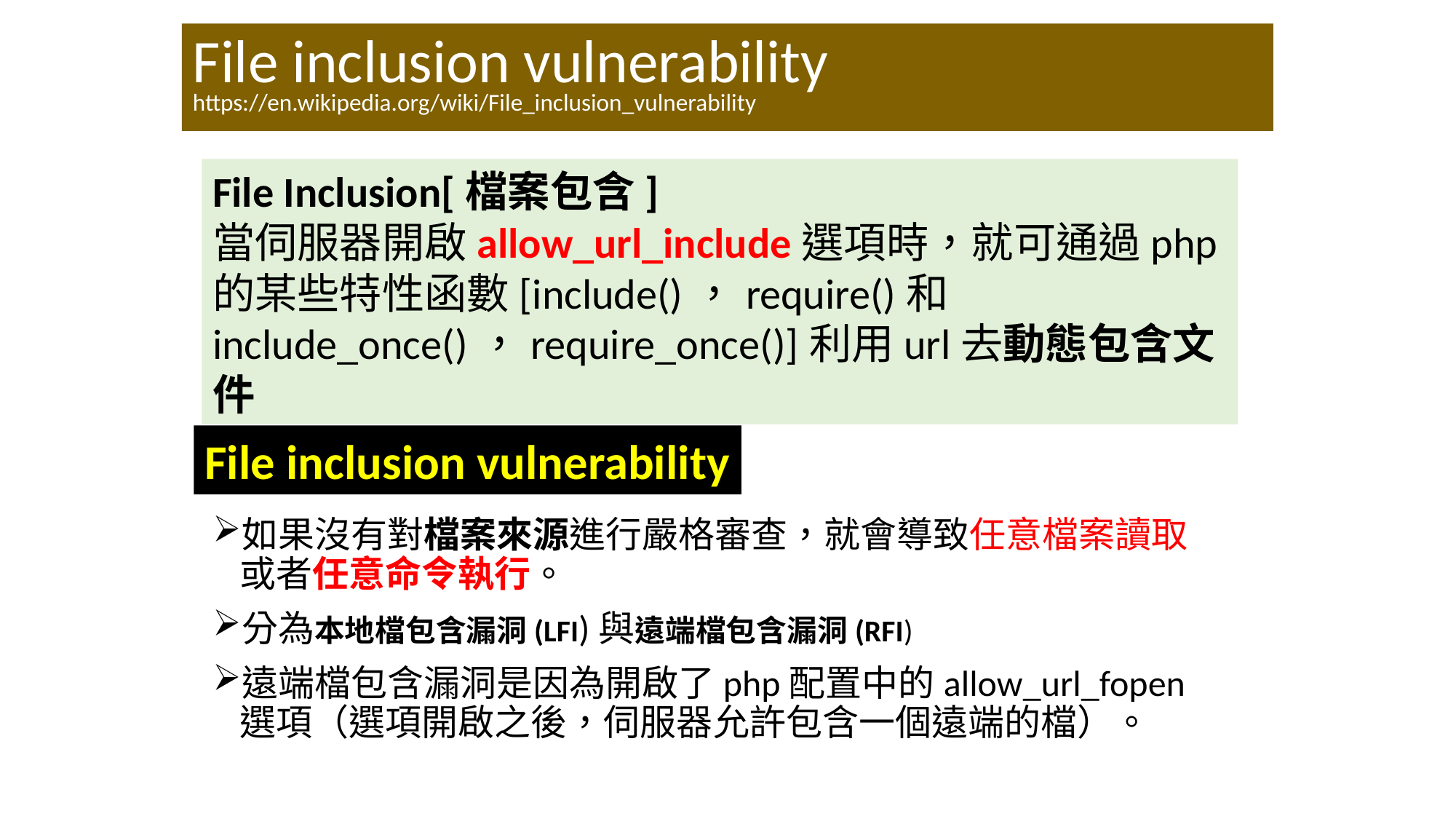

# File inclusion vulnerability https://en.wikipedia.org/wiki/File_inclusion_vulnerability
File Inclusion[檔案包含]
當伺服器開啟allow_url_include選項時，就可通過php的某些特性函數[include()，require()和include_once()，require_once()]利用url去動態包含文件
File inclusion vulnerability
如果沒有對檔案來源進行嚴格審查，就會導致任意檔案讀取或者任意命令執行。
分為本地檔包含漏洞(LFI)與遠端檔包含漏洞(RFI)
遠端檔包含漏洞是因為開啟了php配置中的allow_url_fopen選項（選項開啟之後，伺服器允許包含一個遠端的檔）。